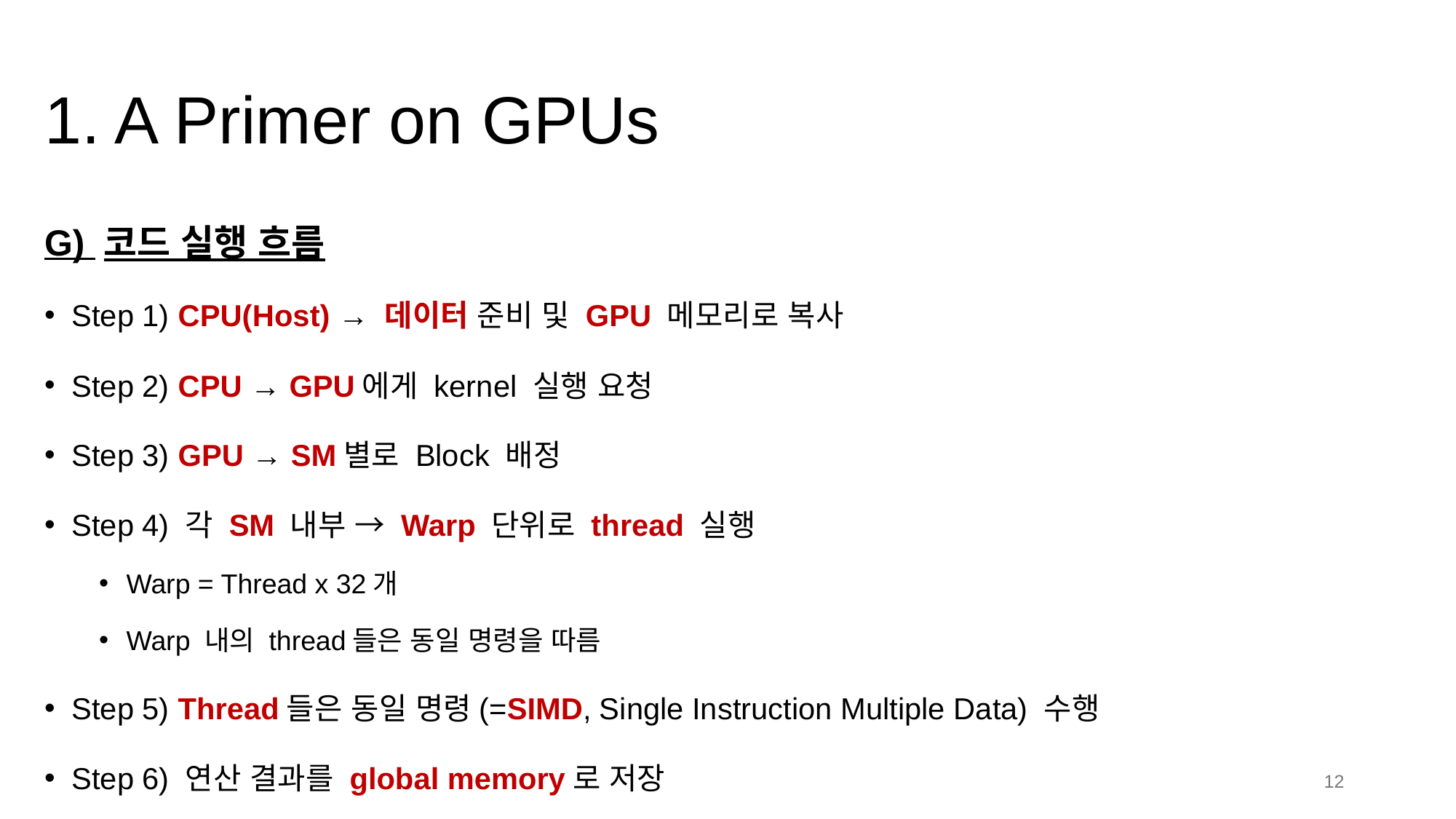

# 1. A Primer on GPUs
G) 코드 실행 흐름
Step 1) CPU(Host) → 데이터 준비 및 GPU 메모리로 복사
Step 2) CPU → GPU에게 kernel 실행 요청
Step 3) GPU → SM별로 Block 배정
Step 4) 각 SM 내부 → Warp 단위로 thread 실행
Warp = Thread x 32개
Warp 내의 thread들은 동일 명령을 따름
Step 5) Thread들은 동일 명령(=SIMD, Single Instruction Multiple Data) 수행
Step 6) 연산 결과를 global memory로 저장
12